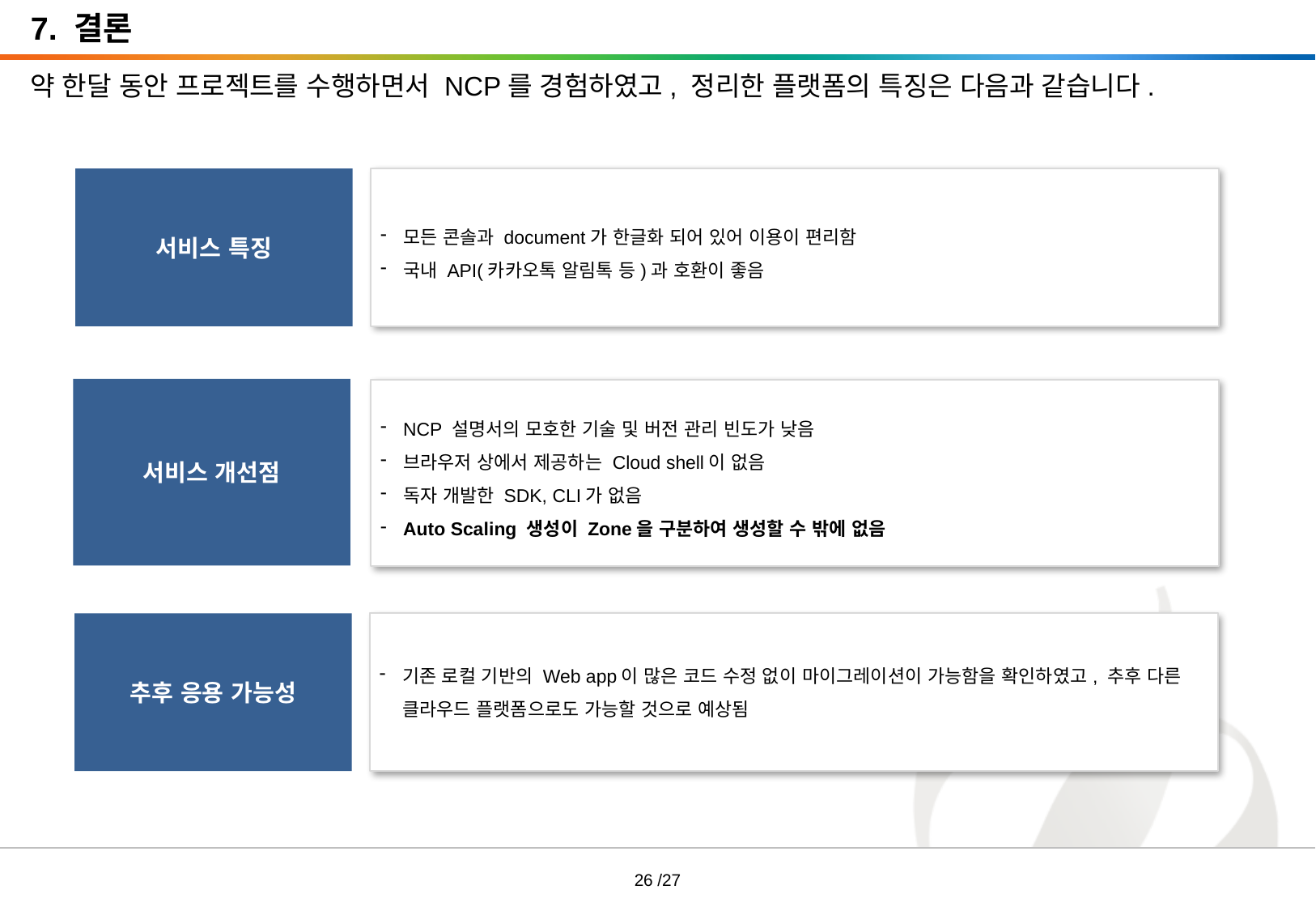

7. 결론
약 한달 동안 프로젝트를 수행하면서 NCP를 경험하였고, 정리한 플랫폼의 특징은 다음과 같습니다.
서비스 특징
모든 콘솔과 document가 한글화 되어 있어 이용이 편리함
국내 API(카카오톡 알림톡 등)과 호환이 좋음
서비스 개선점
NCP 설명서의 모호한 기술 및 버전 관리 빈도가 낮음
브라우저 상에서 제공하는 Cloud shell이 없음
독자 개발한 SDK, CLI가 없음
Auto Scaling 생성이 Zone을 구분하여 생성할 수 밖에 없음
추후 응용 가능성

기존 로컬 기반의 Web app이 많은 코드 수정 없이 마이그레이션이 가능함을 확인하였고, 추후 다른 클라우드 플랫폼으로도 가능할 것으로 예상됨